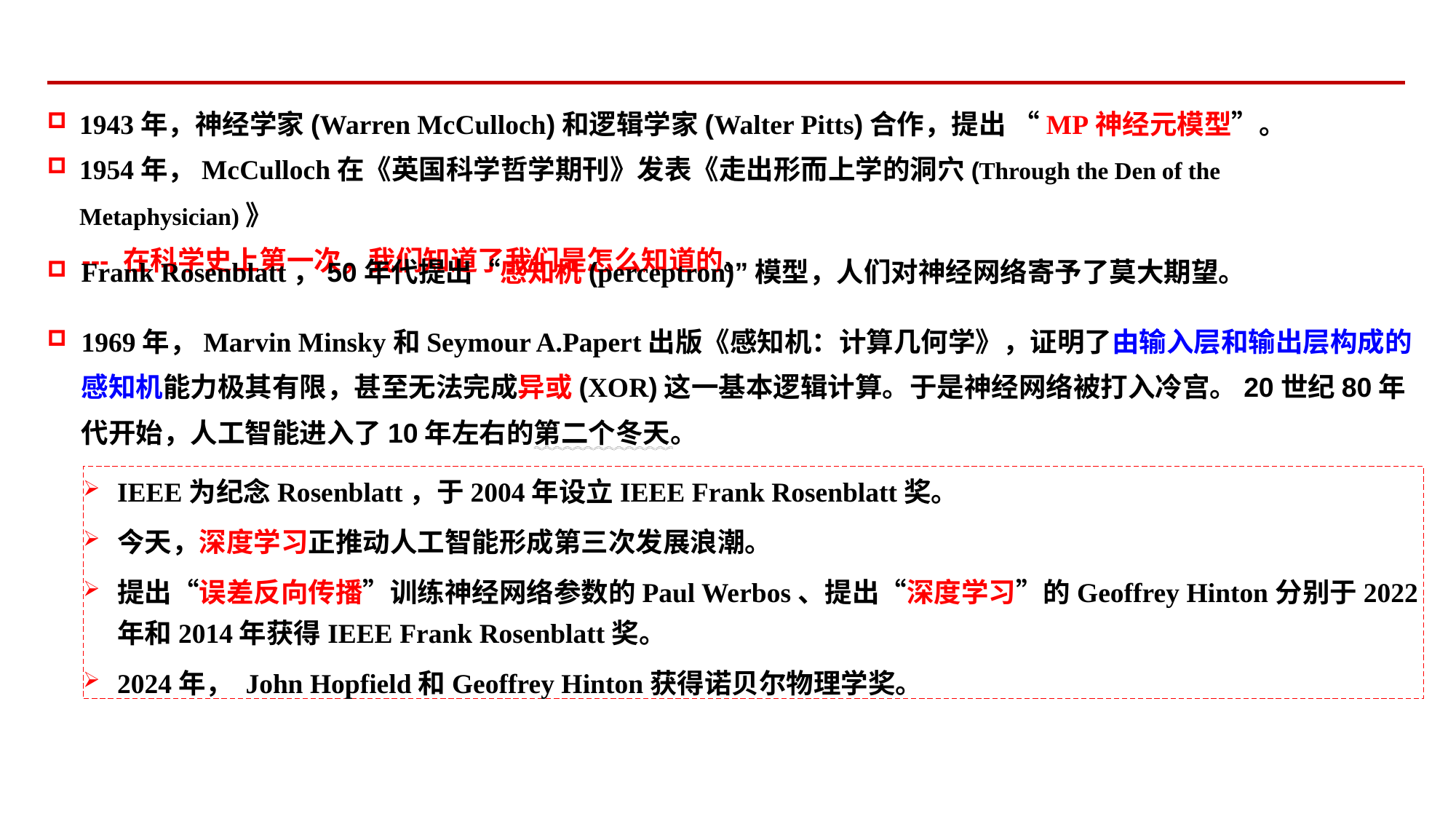

1943年，神经学家(Warren McCulloch)和逻辑学家(Walter Pitts)合作，提出 “MP神经元模型”。
1954年，McCulloch在《英国科学哲学期刊》发表《走出形而上学的洞穴(Through the Den of the Metaphysician)》
     --- 在科学史上第一次，我们知道了我们是怎么知道的。
Frank Rosenblatt，50年代提出“感知机(perceptron)”模型，人们对神经网络寄予了莫大期望。
1969年，Marvin Minsky和Seymour A.Papert出版《感知机：计算几何学》，证明了由输入层和输出层构成的感知机能力极其有限，甚至无法完成异或(XOR)这一基本逻辑计算。于是神经网络被打入冷宫。20世纪80年代开始，人工智能进入了10年左右的第二个冬天。
IEEE为纪念Rosenblatt，于2004年设立IEEE Frank Rosenblatt奖。
今天，深度学习正推动人工智能形成第三次发展浪潮。
提出“误差反向传播”训练神经网络参数的Paul Werbos、提出“深度学习”的Geoffrey Hinton分别于2022年和2014年获得IEEE Frank Rosenblatt奖。
2024年， John Hopfield和Geoffrey Hinton获得诺贝尔物理学奖。